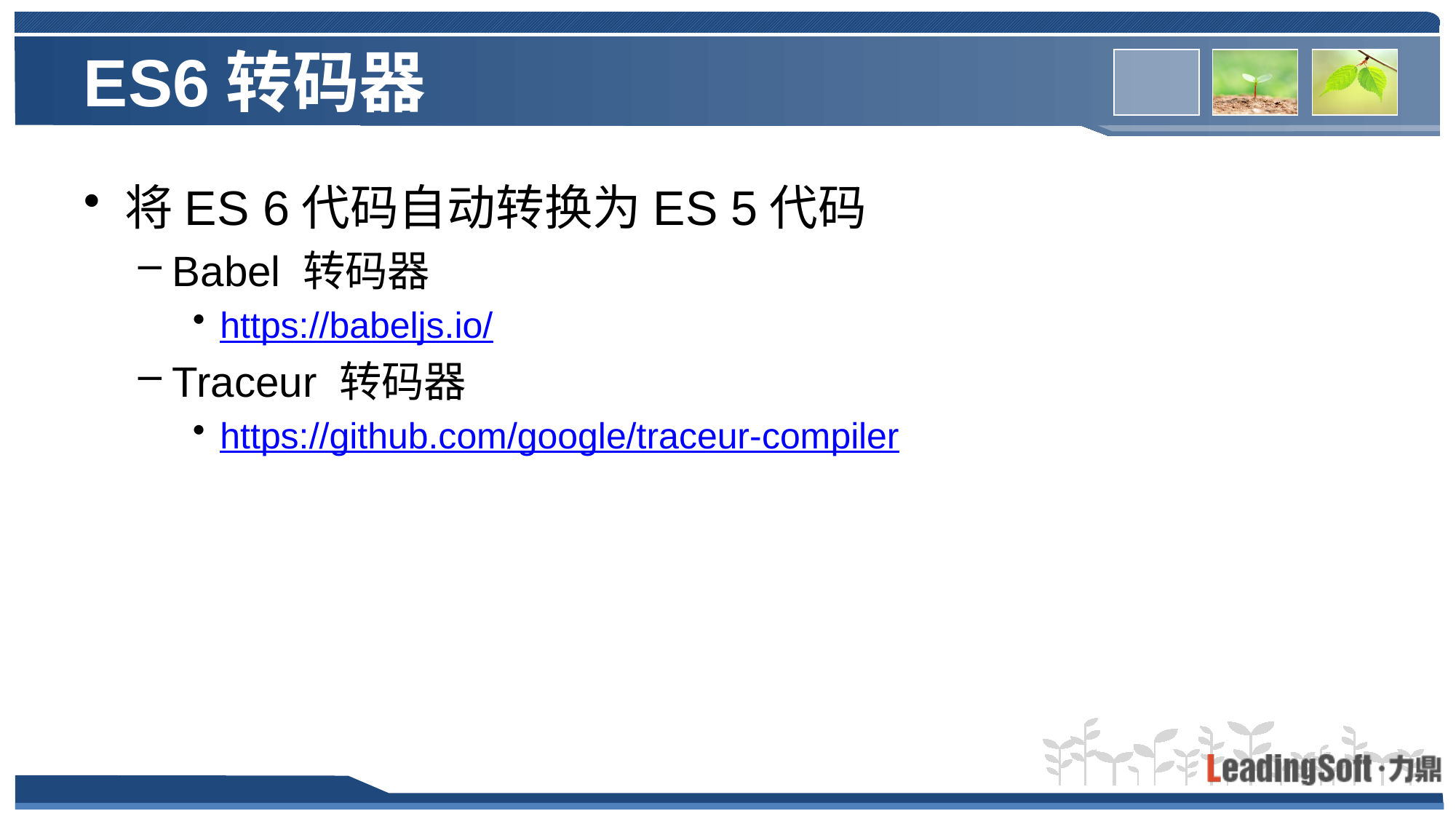

# ES6转码器
将ES 6代码自动转换为ES 5代码
Babel 转码器
https://babeljs.io/
Traceur 转码器
https://github.com/google/traceur-compiler